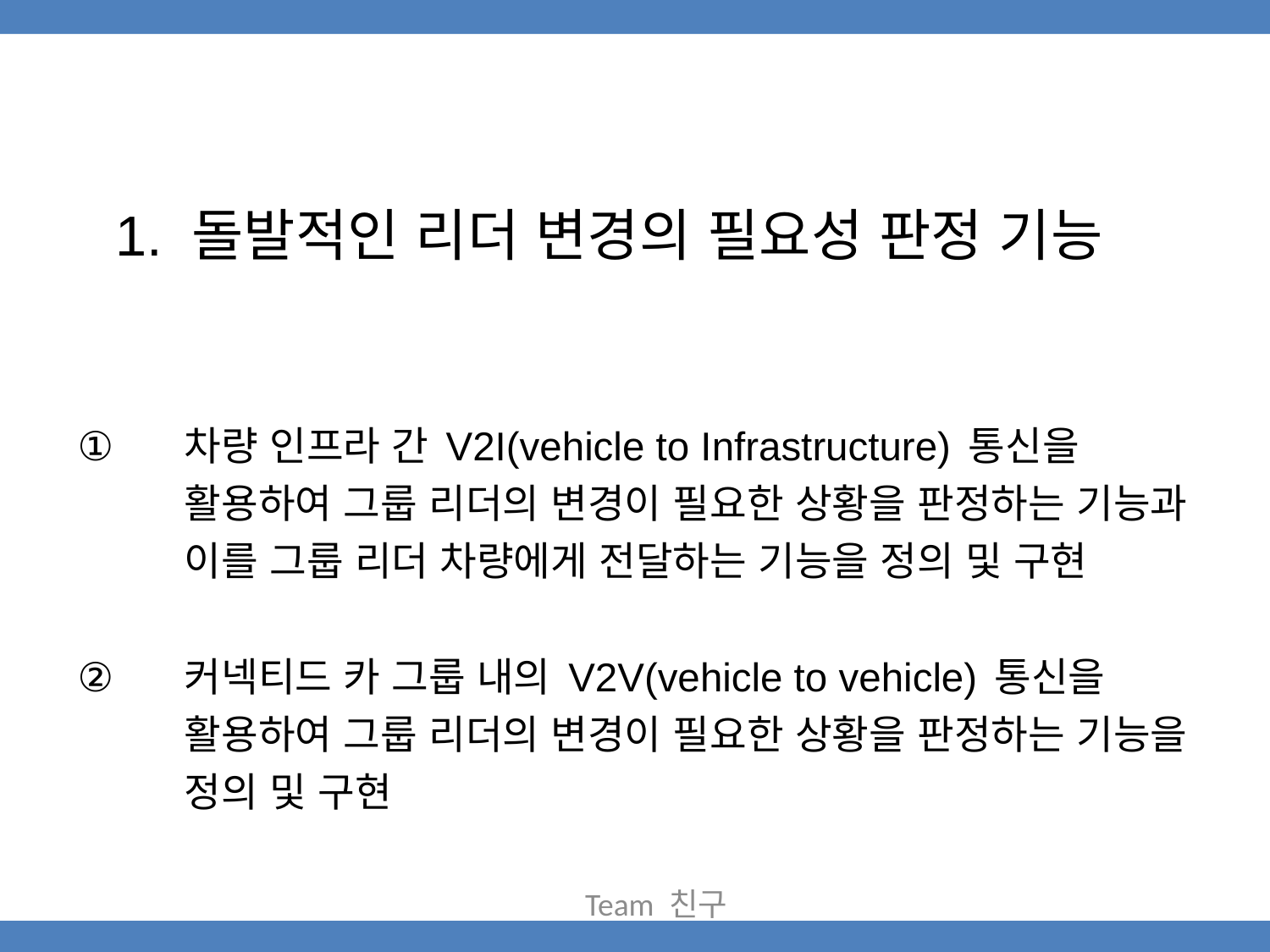

# 1. 돌발적인 리더 변경의 필요성 판정 기능
차량 인프라 간 V2I(vehicle to Infrastructure) 통신을 활용하여 그룹 리더의 변경이 필요한 상황을 판정하는 기능과 이를 그룹 리더 차량에게 전달하는 기능을 정의 및 구현

커넥티드 카 그룹 내의 V2V(vehicle to vehicle) 통신을 활용하여 그룹 리더의 변경이 필요한 상황을 판정하는 기능을 정의 및 구현
Team 친구